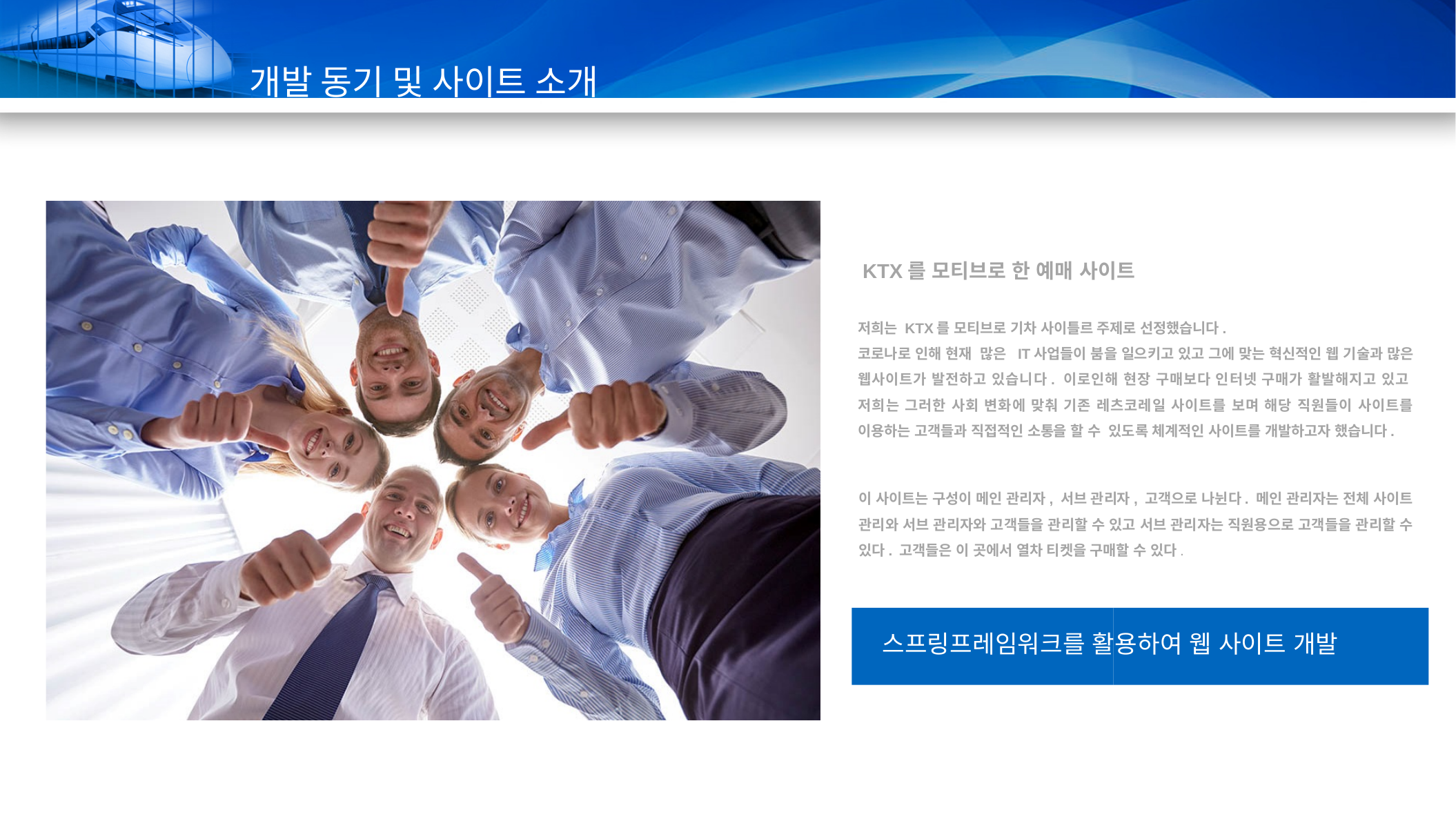

개발 동기 및 사이트 소개

KTX를 모티브로 한 예매 사이트
저희는 KTX를 모티브로 기차 사이틀르 주제로 선정했습니다.
코로나로 인해 현재  많은  IT사업들이 붐을 일으키고 있고 그에 맞는 혁신적인 웹 기술과 많은 웹사이트가 발전하고 있습니다. 이로인해 현장 구매보다 인터넷 구매가 활발해지고 있고  저희는 그러한 사회 변화에 맞춰 기존 레츠코레일 사이트를 보며 해당 직원들이 사이트를 이용하는 고객들과 직접적인 소통을 할 수  있도록 체계적인 사이트를 개발하고자 했습니다.
이 사이트는 구성이 메인 관리자, 서브 관리자, 고객으로 나뉜다. 메인 관리자는 전체 사이트 관리와 서브 관리자와 고객들을 관리할 수 있고 서브 관리자는 직원용으로 고객들을 관리할 수 있다. 고객들은 이 곳에서 열차 티켓을 구매할 수 있다.

스프링프레임워크를 활용하여 웹 사이트 개발